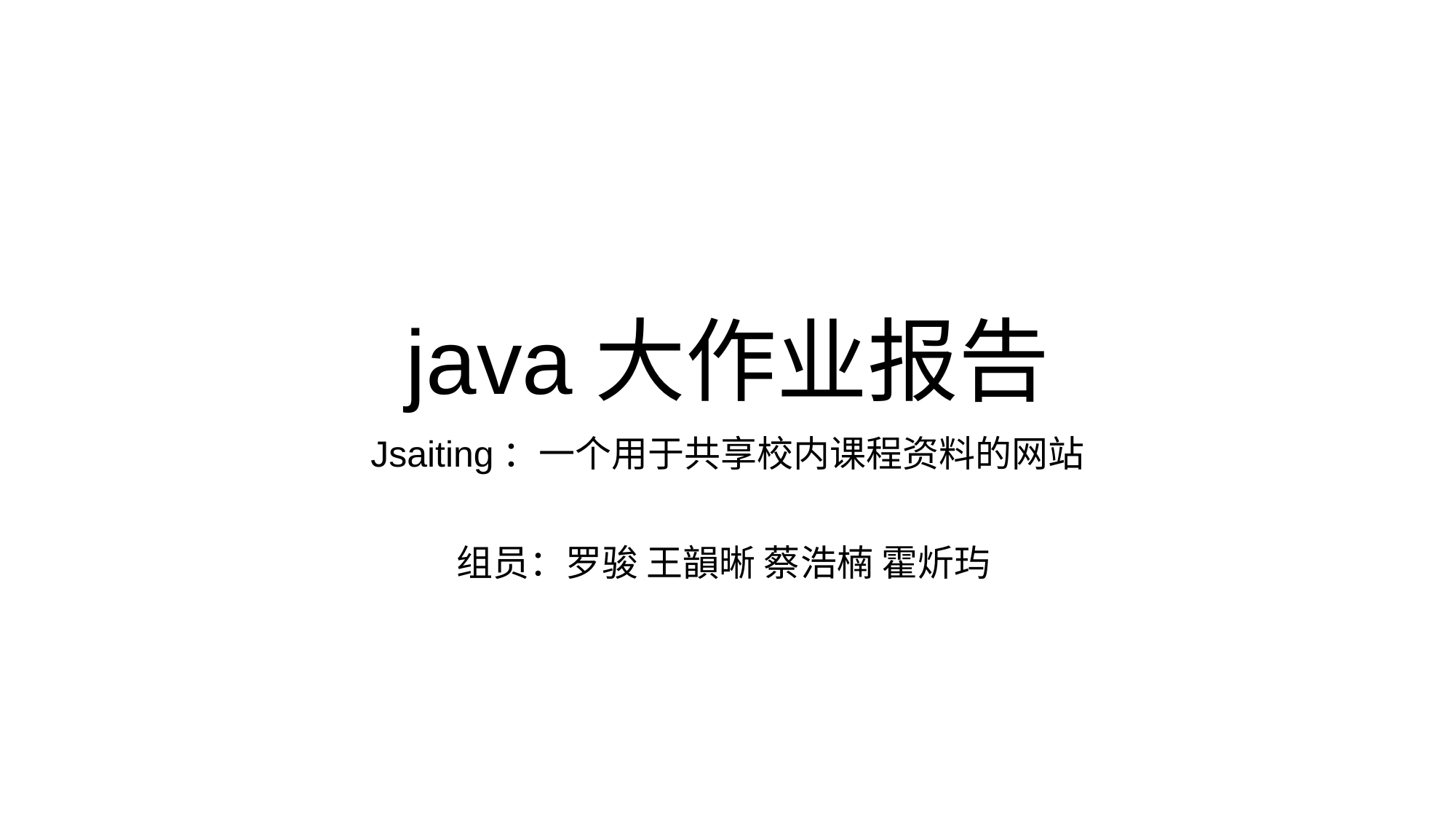

# java大作业报告
Jsaiting：一个用于共享校内课程资料的网站

组员：罗骏 王韻晰 蔡浩楠 霍炘玙